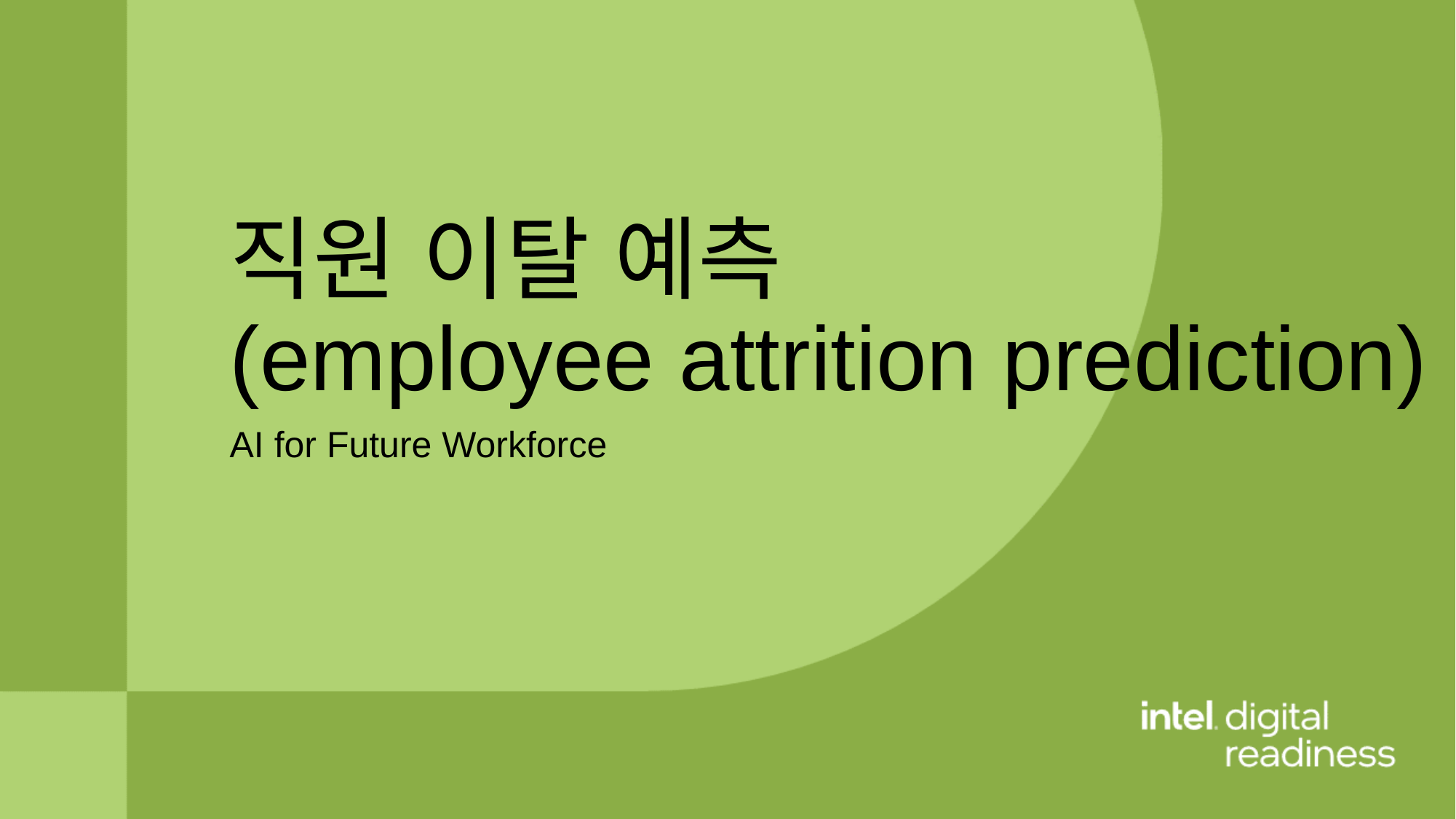

직원 이탈 예측
(employee attrition prediction)
AI for Future Workforce